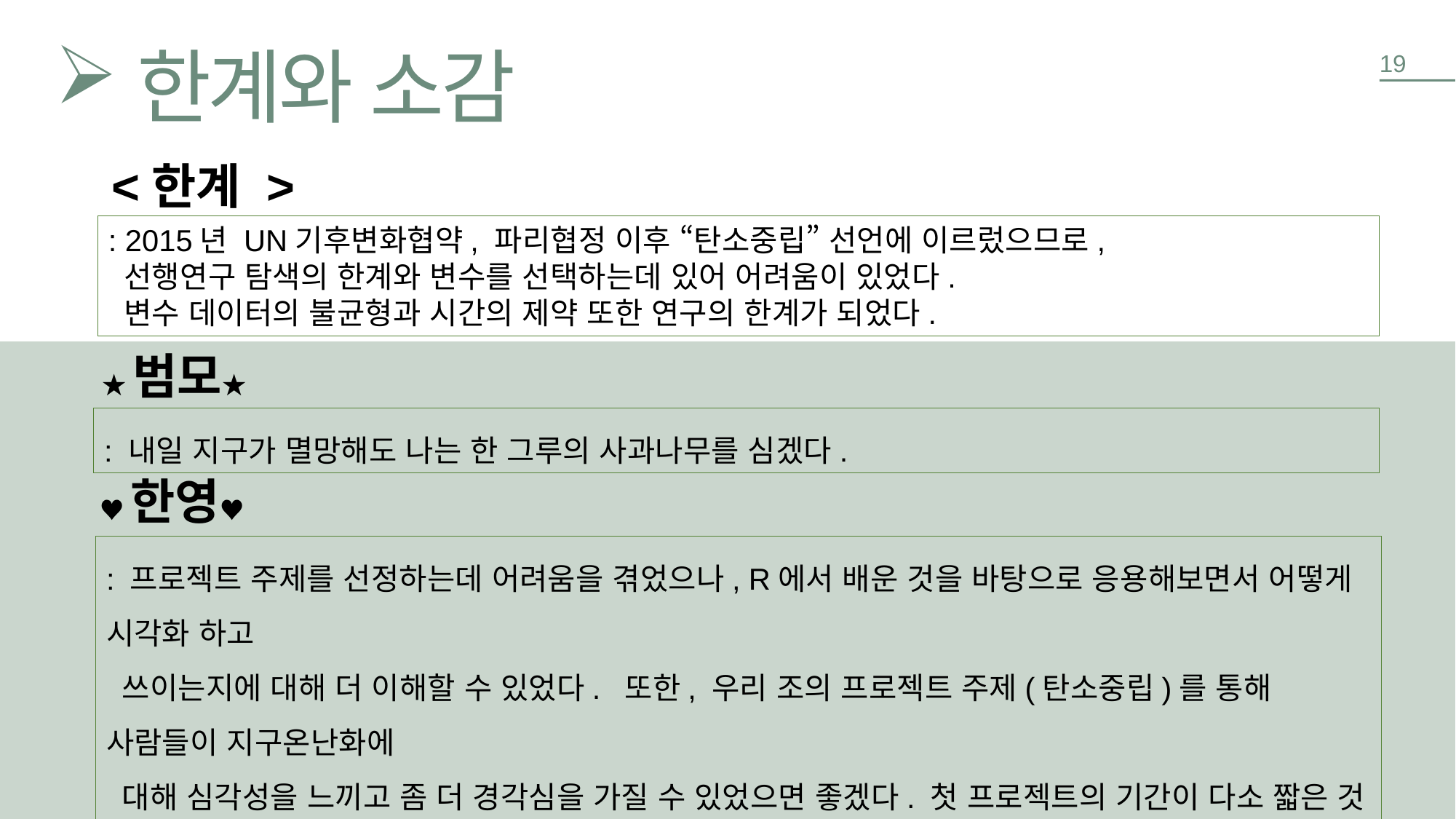

19
한계와 소감

<한계 >
: 2015년 UN기후변화협약, 파리협정 이후 “탄소중립” 선언에 이르렀으므로,
 선행연구 탐색의 한계와 변수를 선택하는데 있어 어려움이 있었다.
 변수 데이터의 불균형과 시간의 제약 또한 연구의 한계가 되었다.
★범모★

: 내일 지구가 멸망해도 나는 한 그루의 사과나무를 심겠다.
♥한영♥
: 프로젝트 주제를 선정하는데 어려움을 겪었으나, R에서 배운 것을 바탕으로 응용해보면서 어떻게 시각화 하고
 쓰이는지에 대해 더 이해할 수 있었다.  또한, 우리 조의 프로젝트 주제(탄소중립)를 통해 사람들이 지구온난화에
 대해 심각성을 느끼고 좀 더 경각심을 가질 수 있었으면 좋겠다. 첫 프로젝트의 기간이 다소 짧은 것 같아 아쉬웠고,
 아직 이 주제에 대해서 이야기하고 싶은 게 많아 다음 프로젝트에도 이어서 하고 싶다.